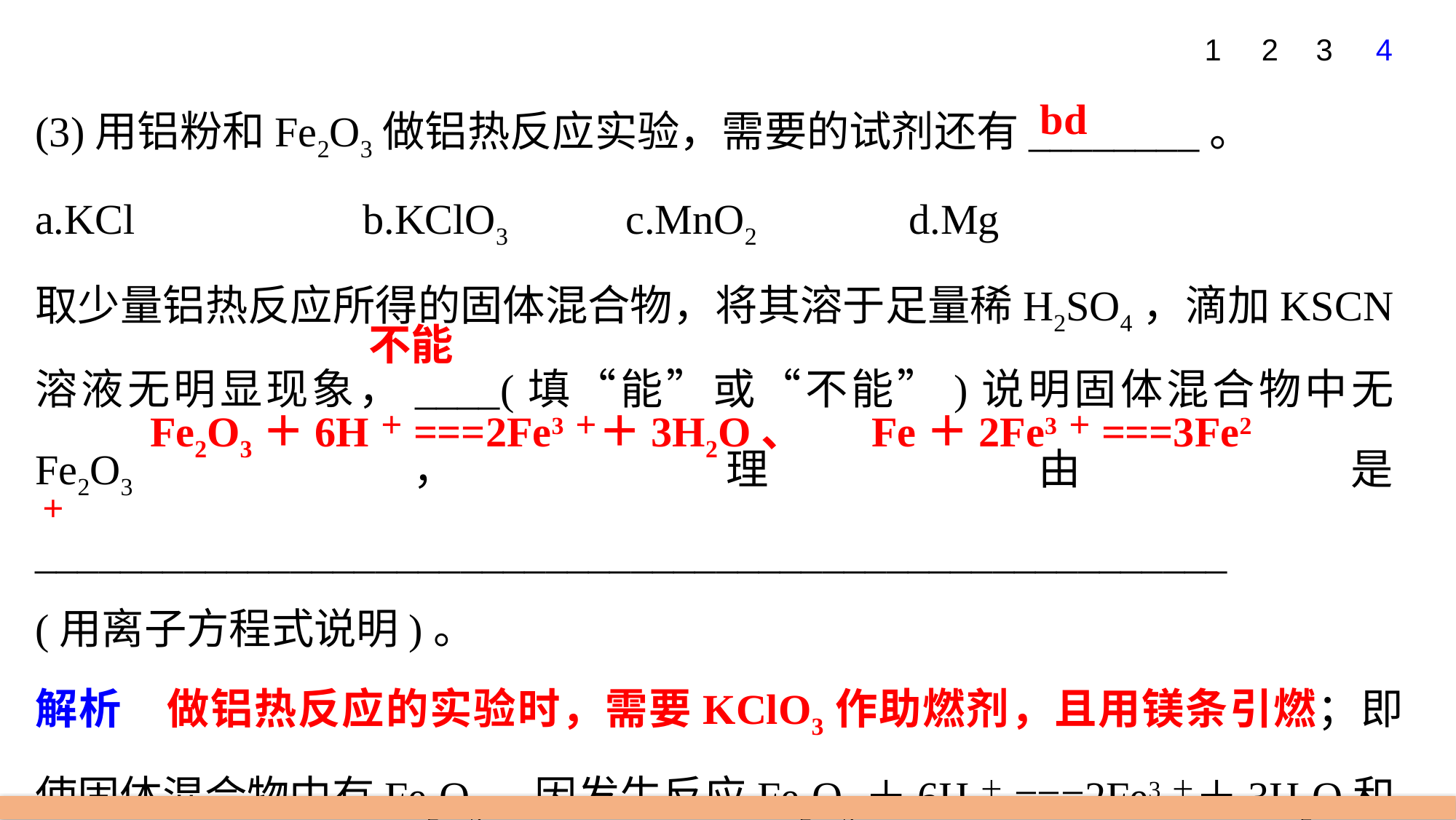

1
2
3
4
(3)用铝粉和Fe2O3做铝热反应实验，需要的试剂还有________。
a.KCl  		b.KClO3                   c.MnO2  		d.Mg
取少量铝热反应所得的固体混合物，将其溶于足量稀H2SO4，滴加KSCN溶液无明显现象，____(填“能”或“不能”)说明固体混合物中无Fe2O3，理由是________________________________________________________
(用离子方程式说明)。
解析　做铝热反应的实验时，需要KClO3作助燃剂，且用镁条引燃；即使固体混合物中有Fe2O3，因发生反应Fe2O3＋6H＋===2Fe3＋＋3H2O和Fe＋2Fe3＋===3Fe2＋，使Fe3＋转化为Fe2＋，KSCN溶液也不会变红。
bd
不能
	Fe2O3＋6H＋===2Fe3＋＋3H2O、      Fe＋2Fe3＋===3Fe2＋